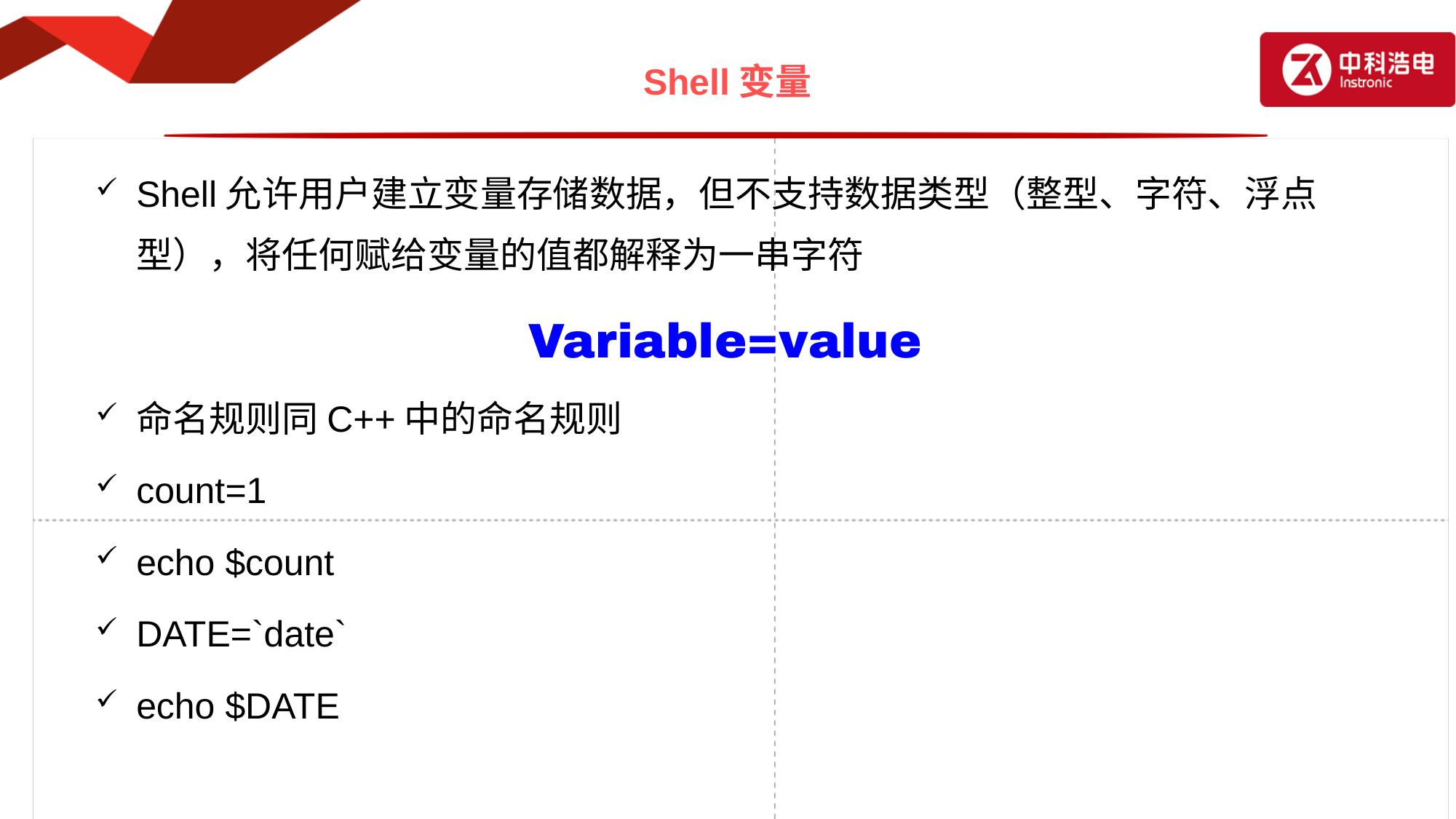

# Shell变量
Shell允许用户建立变量存储数据，但不支持数据类型（整型、字符、浮点型），将任何赋给变量的值都解释为一串字符
Variable=value
命名规则同C++中的命名规则
count=1
echo $count
DATE=`date`
echo $DATE